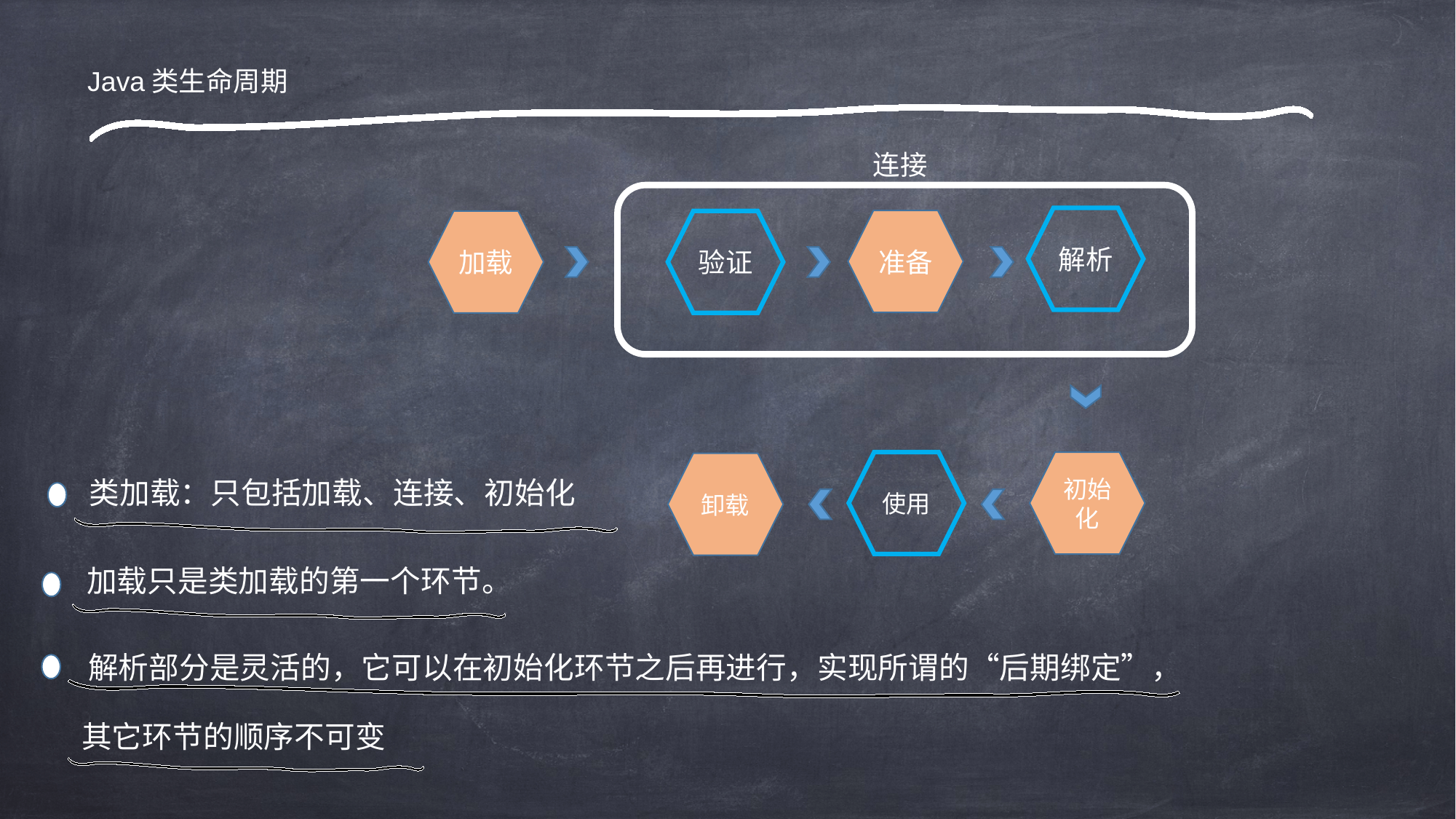

Java类生命周期

连接

解析
准备
加载
验证

使用
初始化
卸载

类加载：只包括加载、连接、初始化

加载只是类加载的第一个环节。

解析部分是灵活的，它可以在初始化环节之后再进行，实现所谓的“后期绑定”，

其它环节的顺序不可变